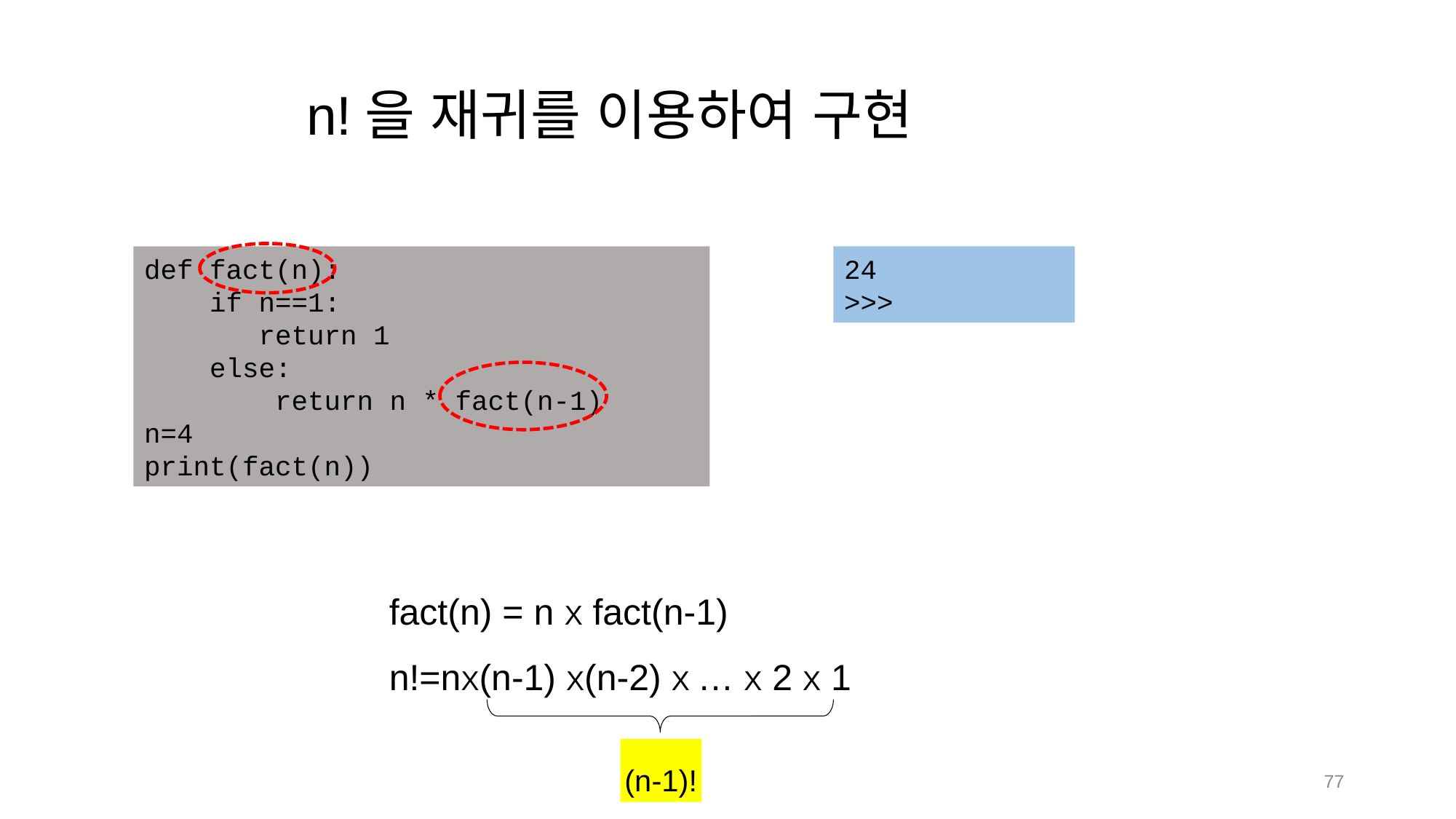

n!을 재귀를 이용하여 구현

def fact(n):
    if n==1:
       return 1
    else:
        return n * fact(n-1)
n=4
print(fact(n))
24
>>>

fact(n) = n Χ fact(n-1)
n!=nΧ(n-1) Χ(n-2) Χ … Χ 2 Χ 1
(n-1)!
77